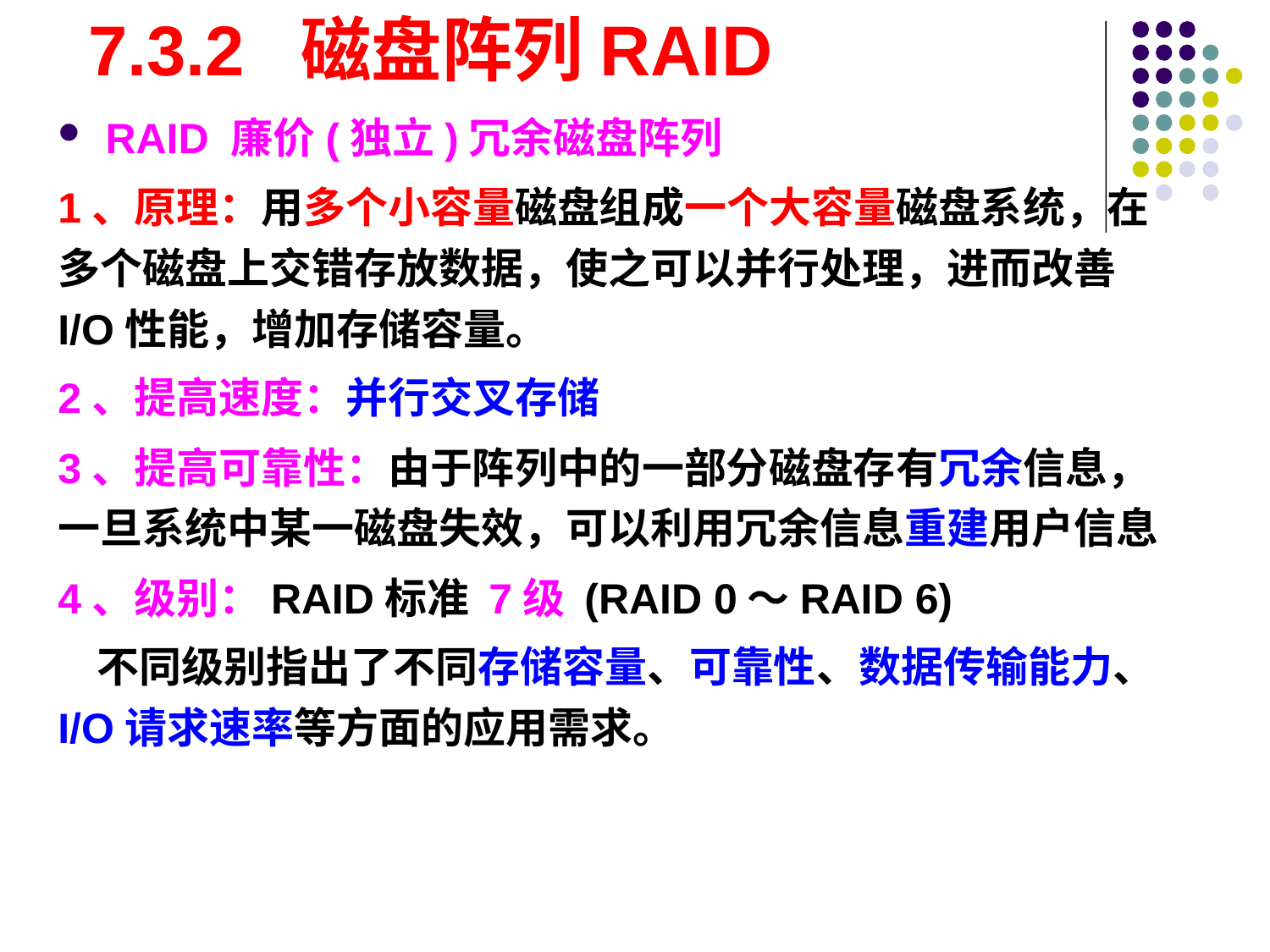

# 7.3.2  磁盘阵列RAID
RAID 廉价(独立)冗余磁盘阵列
1、原理：用多个小容量磁盘组成一个大容量磁盘系统，在多个磁盘上交错存放数据，使之可以并行处理，进而改善I/O性能，增加存储容量。
2、提高速度：并行交叉存储
3、提高可靠性：由于阵列中的一部分磁盘存有冗余信息，一旦系统中某一磁盘失效，可以利用冗余信息重建用户信息
4、级别：RAID标准 7级 (RAID 0～RAID 6)
   不同级别指出了不同存储容量、可靠性、数据传输能力、I/O请求速率等方面的应用需求。